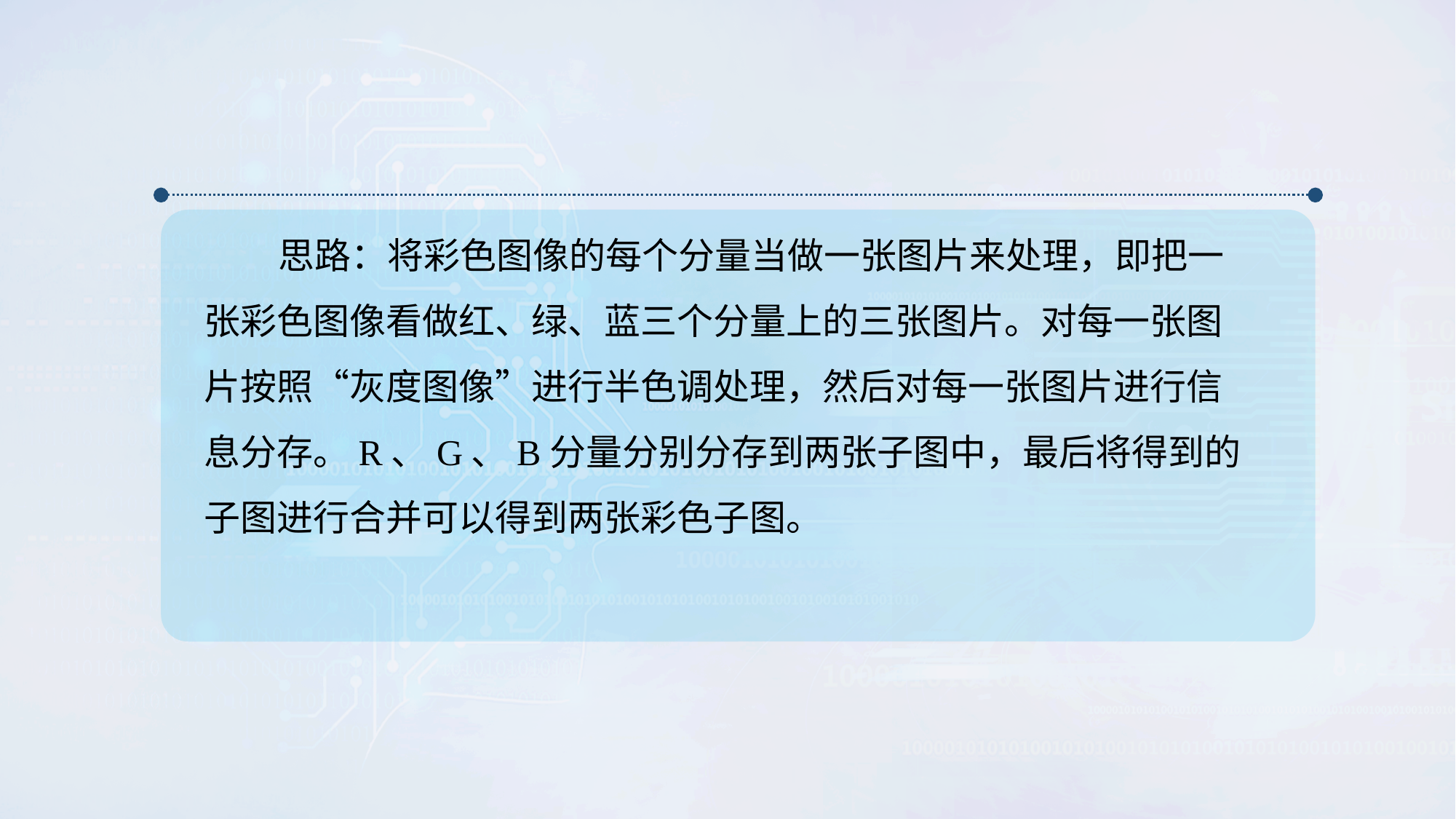

思路：将彩色图像的每个分量当做一张图片来处理，即把一张彩色图像看做红、绿、蓝三个分量上的三张图片。对每一张图片按照“灰度图像”进行半色调处理，然后对每一张图片进行信息分存。R、G、B分量分别分存到两张子图中，最后将得到的子图进行合并可以得到两张彩色子图。